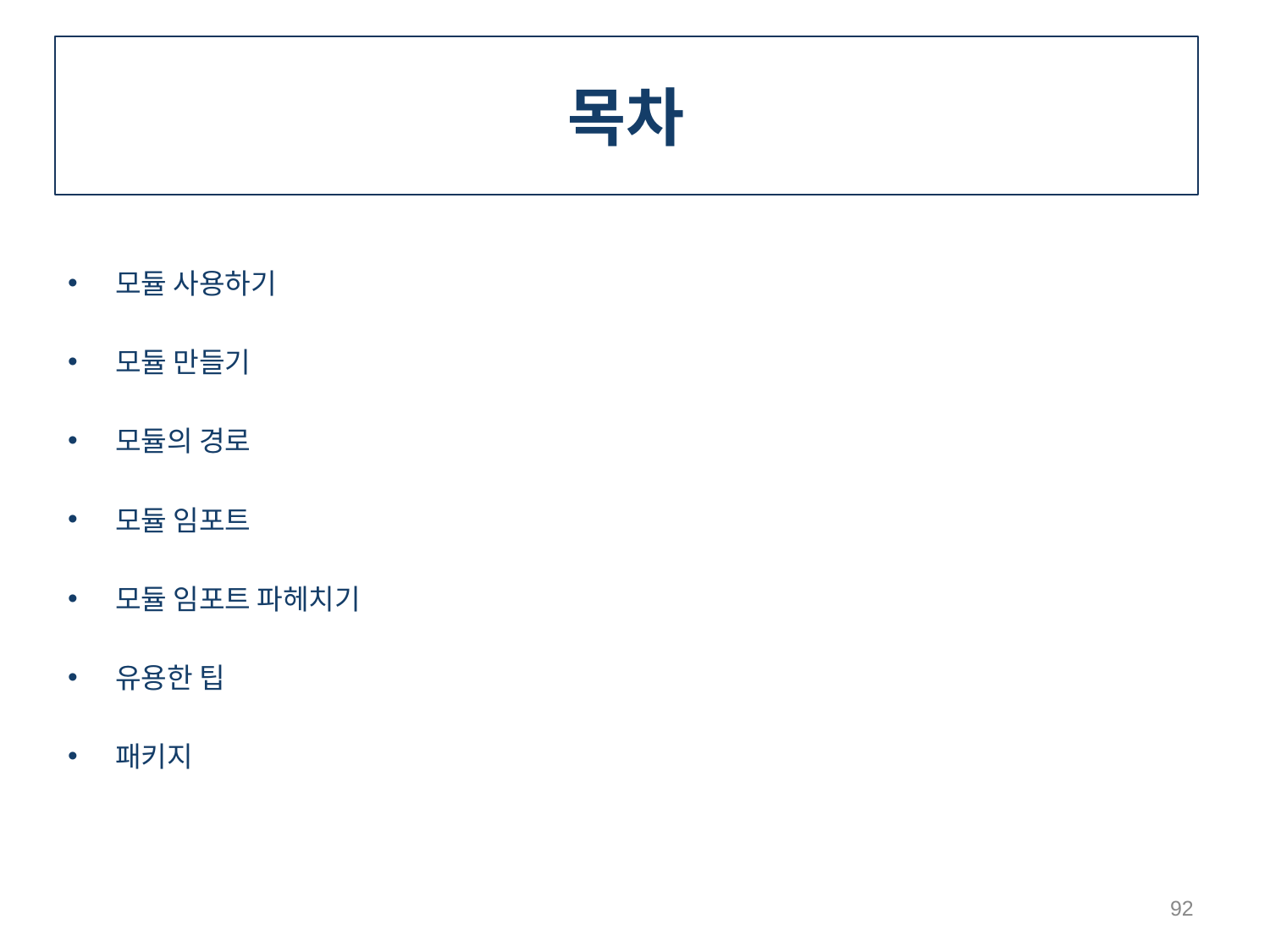

# 목차

모듈 사용하기

모듈 만들기

모듈의 경로

모듈 임포트

모듈 임포트 파헤치기

유용한 팁

패키지

92